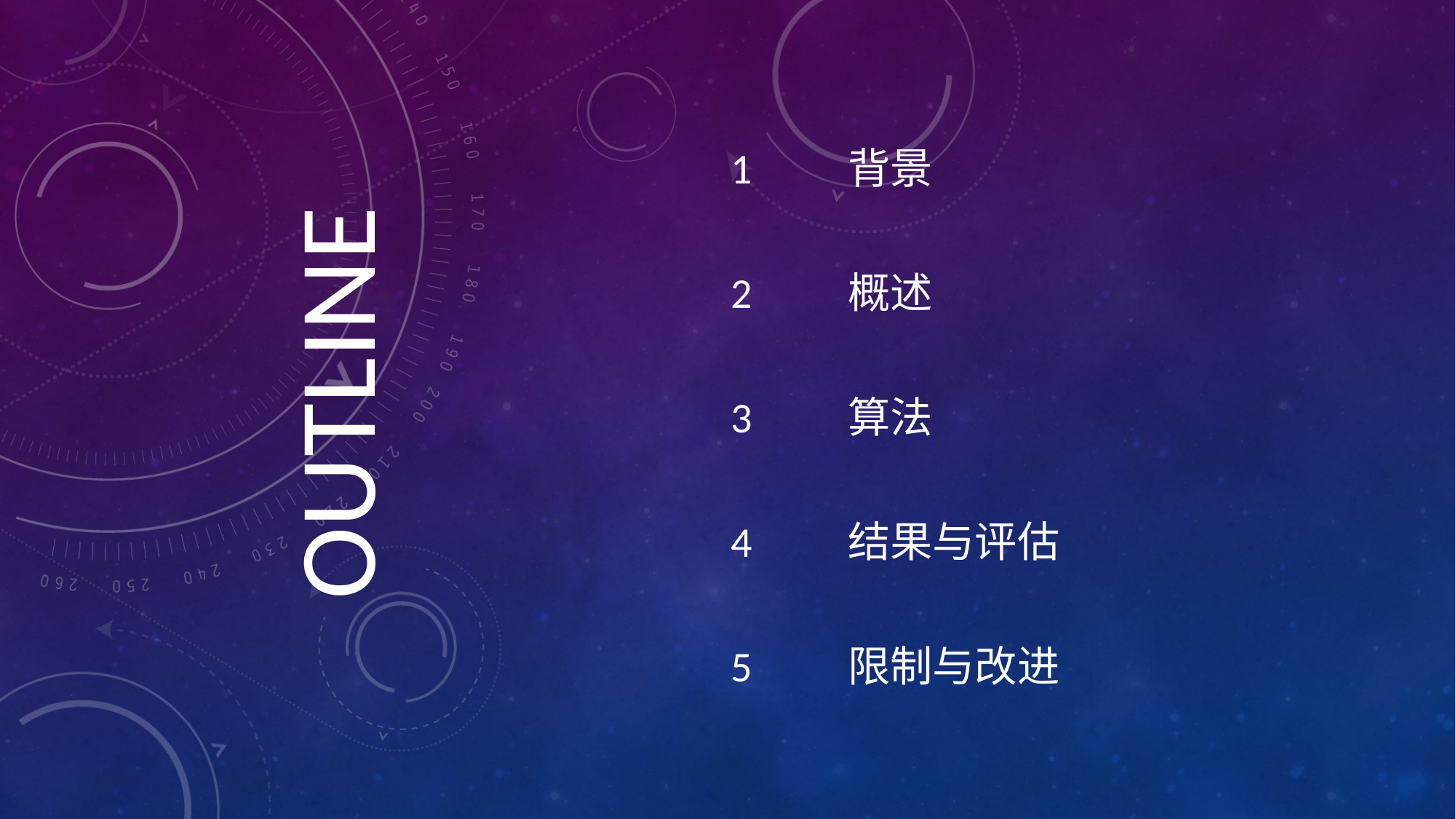

1
背景
OUTLINE
2
概述
3
算法
4
结果与评估
5
限制与改进